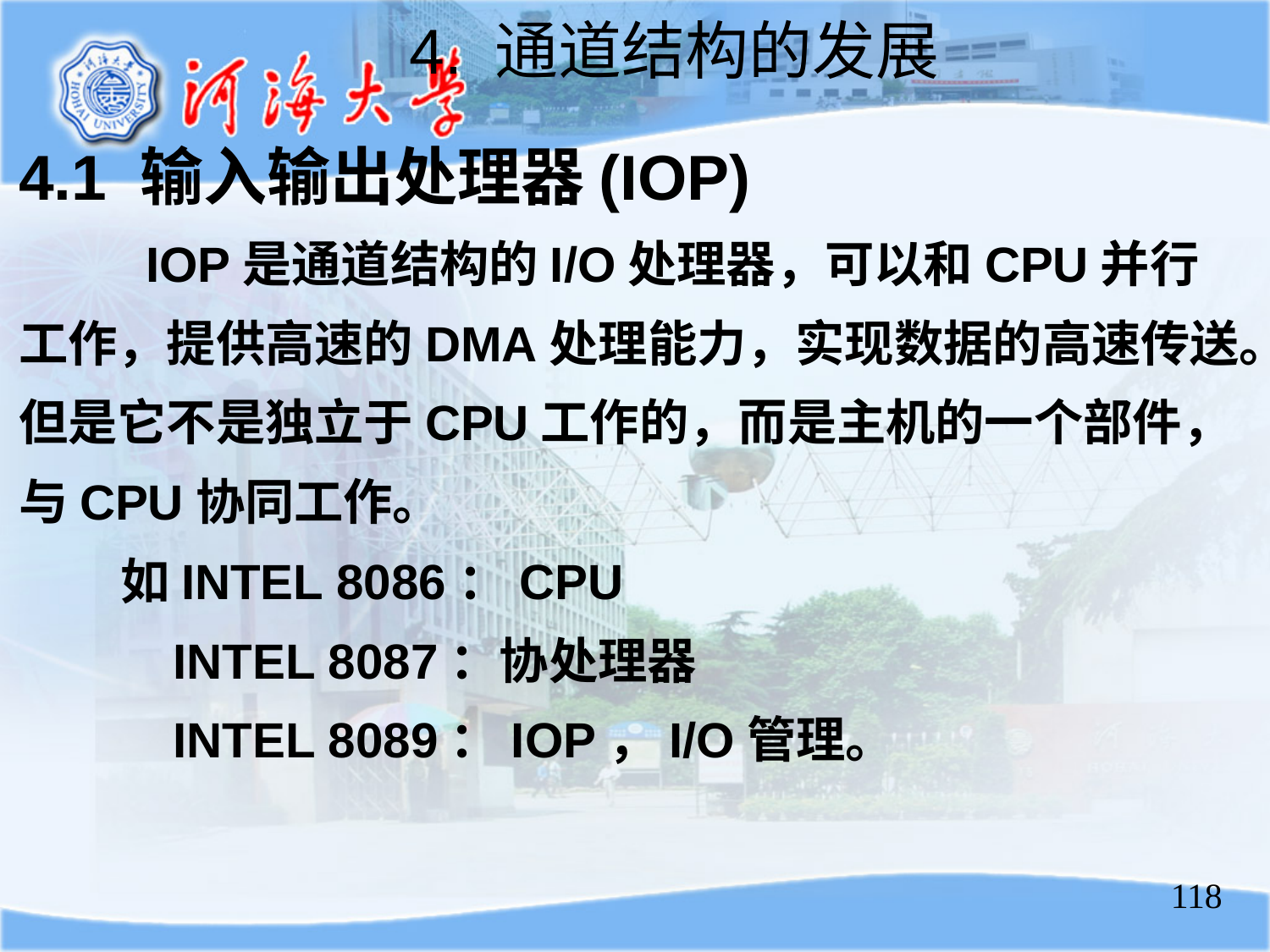

4. 通道结构的发展
4.1 输入输出处理器(IOP)
	IOP是通道结构的I/O处理器，可以和CPU并行工作，提供高速的DMA处理能力，实现数据的高速传送。但是它不是独立于CPU工作的，而是主机的一个部件，与CPU协同工作。
        如INTEL 8086：CPU
	  INTEL 8087：协处理器
	  INTEL 8089：IOP，I/O管理。
118